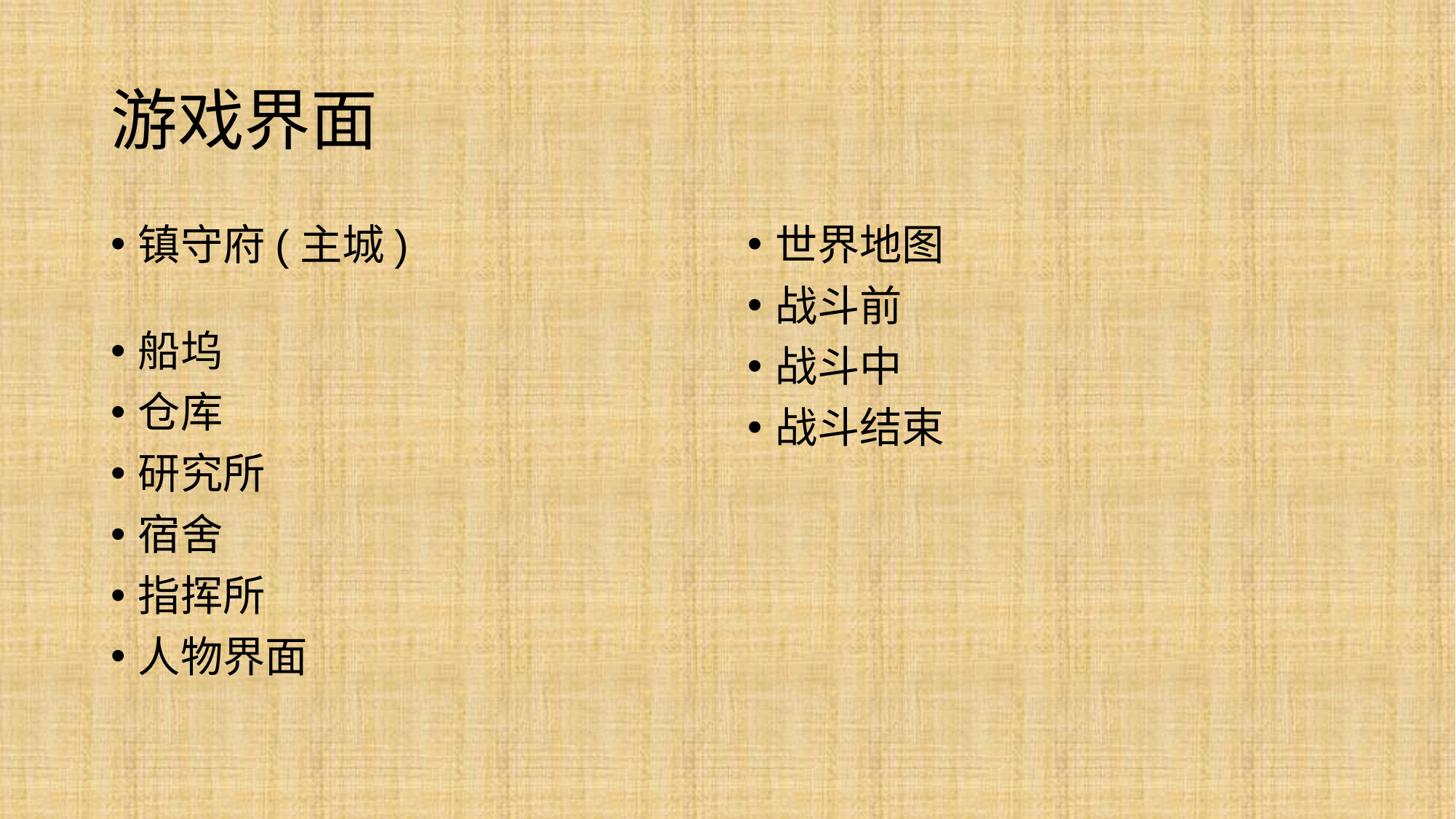

# 游戏界面
镇守府(主城)
船坞
仓库
研究所
宿舍
指挥所
人物界面

世界地图
战斗前
战斗中
战斗结束